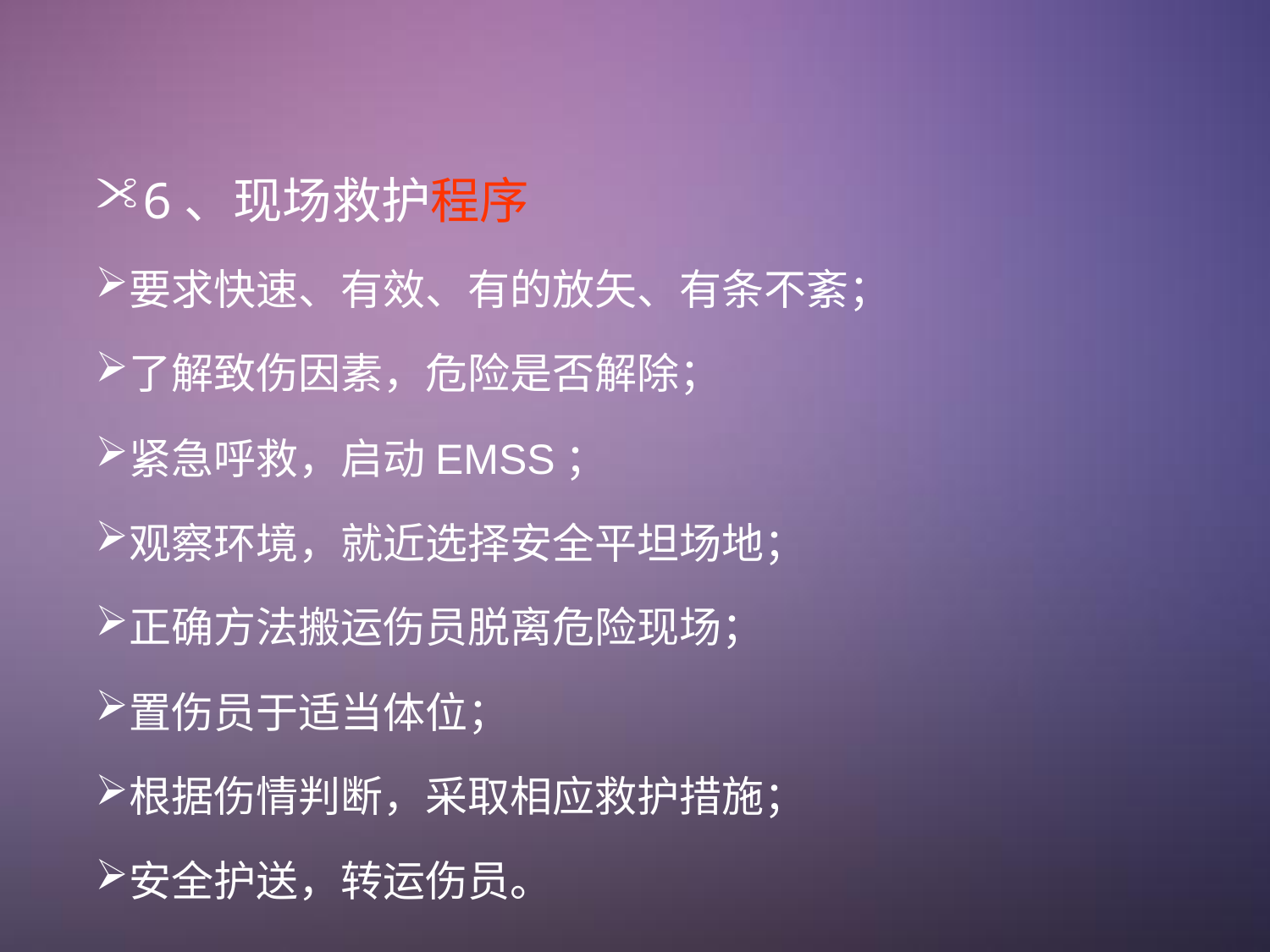

6、现场救护程序
要求快速、有效、有的放矢、有条不紊；
了解致伤因素，危险是否解除；
紧急呼救，启动EMSS；
观察环境，就近选择安全平坦场地；
正确方法搬运伤员脱离危险现场；
置伤员于适当体位；
根据伤情判断，采取相应救护措施；
安全护送，转运伤员。